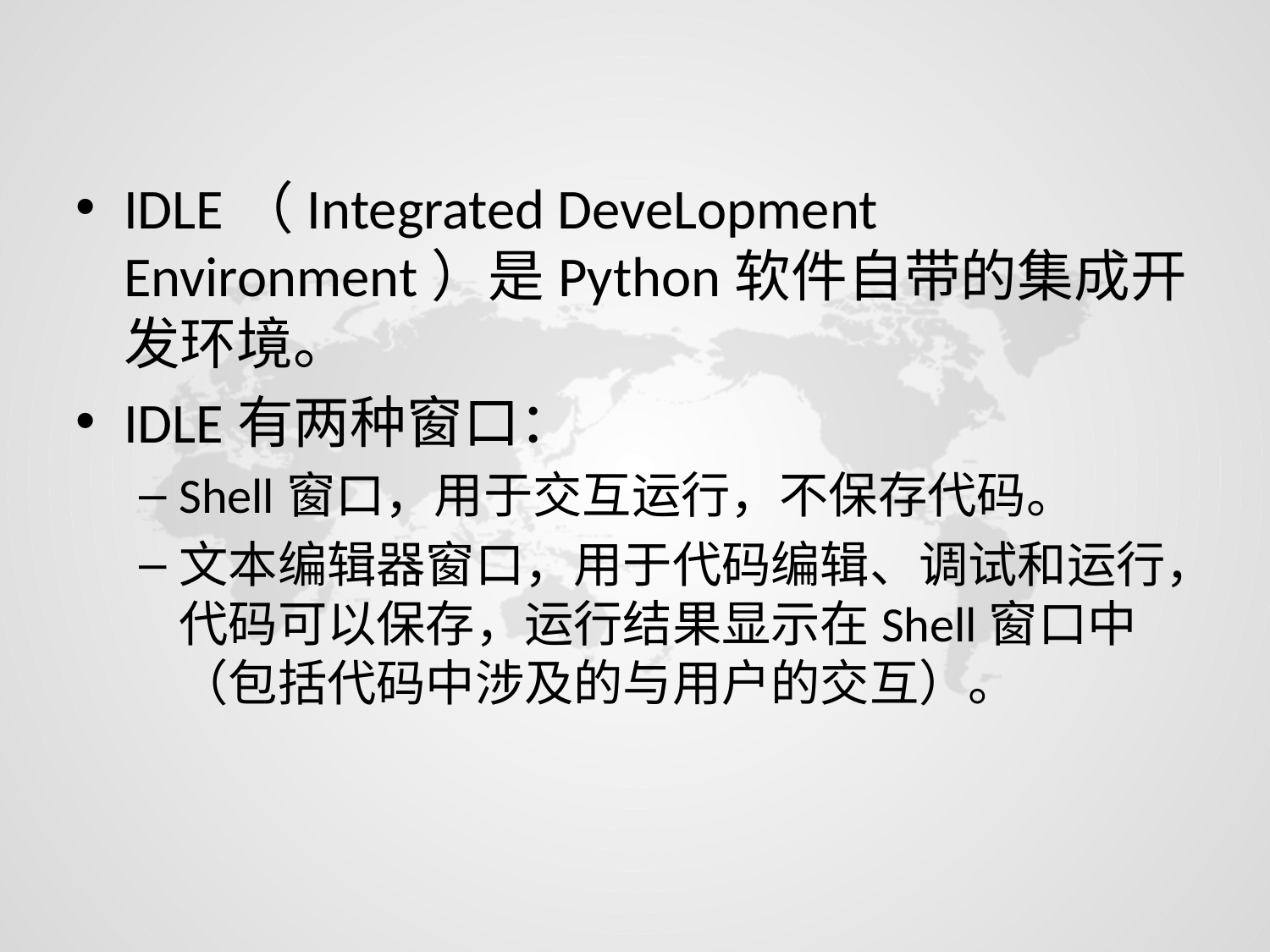

IDLE（Integrated DeveLopment Environment）是Python软件自带的集成开发环境。
IDLE有两种窗口：
Shell窗口，用于交互运行，不保存代码。
文本编辑器窗口，用于代码编辑、调试和运行，代码可以保存，运行结果显示在Shell窗口中（包括代码中涉及的与用户的交互）。